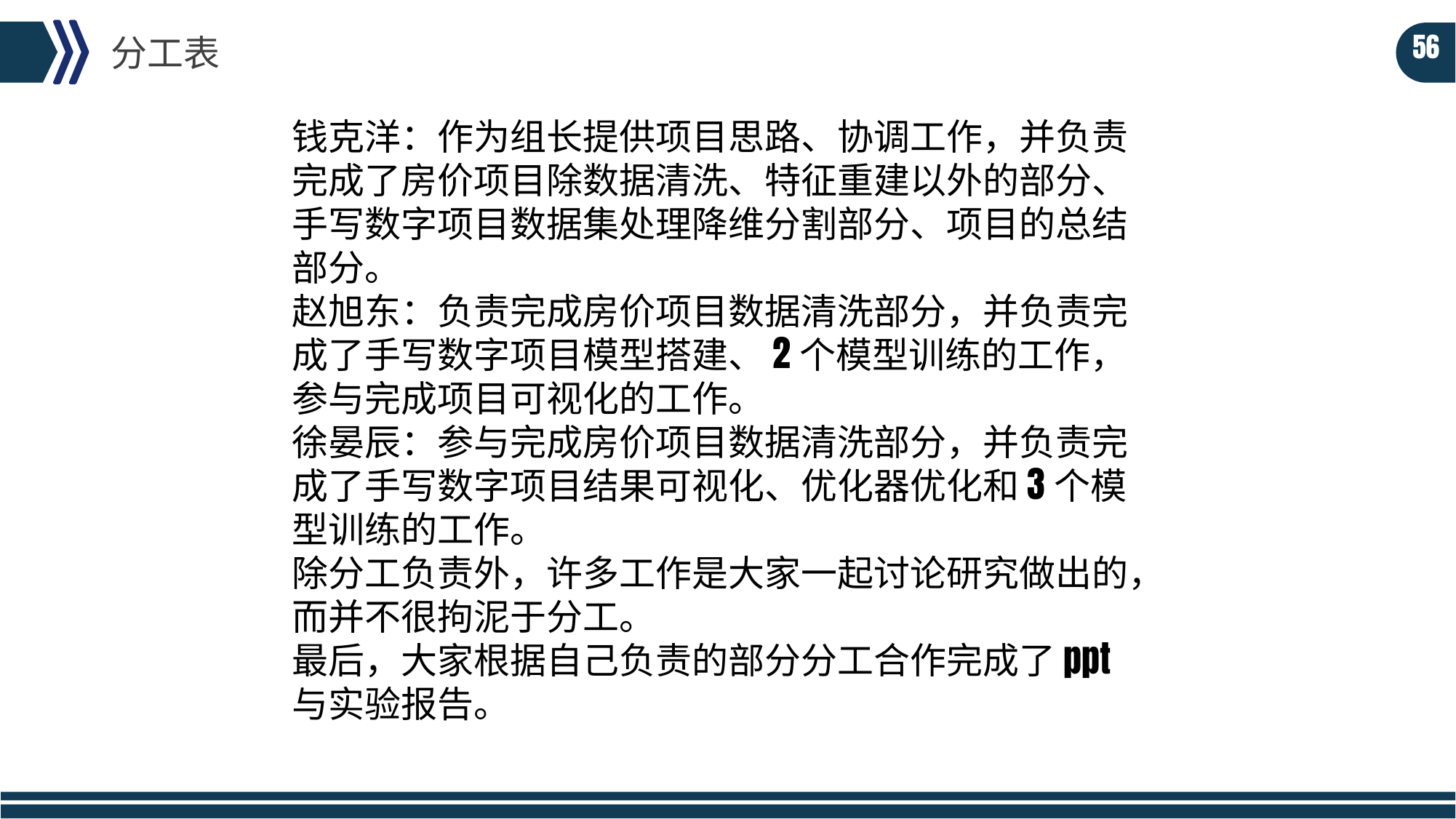

分工表
56
钱克洋：作为组长提供项目思路、协调工作，并负责完成了房价项目除数据清洗、特征重建以外的部分、手写数字项目数据集处理降维分割部分、项目的总结部分。
赵旭东：负责完成房价项目数据清洗部分，并负责完成了手写数字项目模型搭建、2个模型训练的工作，参与完成项目可视化的工作。
徐晏辰：参与完成房价项目数据清洗部分，并负责完成了手写数字项目结果可视化、优化器优化和3个模型训练的工作。
除分工负责外，许多工作是大家一起讨论研究做出的，而并不很拘泥于分工。
最后，大家根据自己负责的部分分工合作完成了ppt与实验报告。